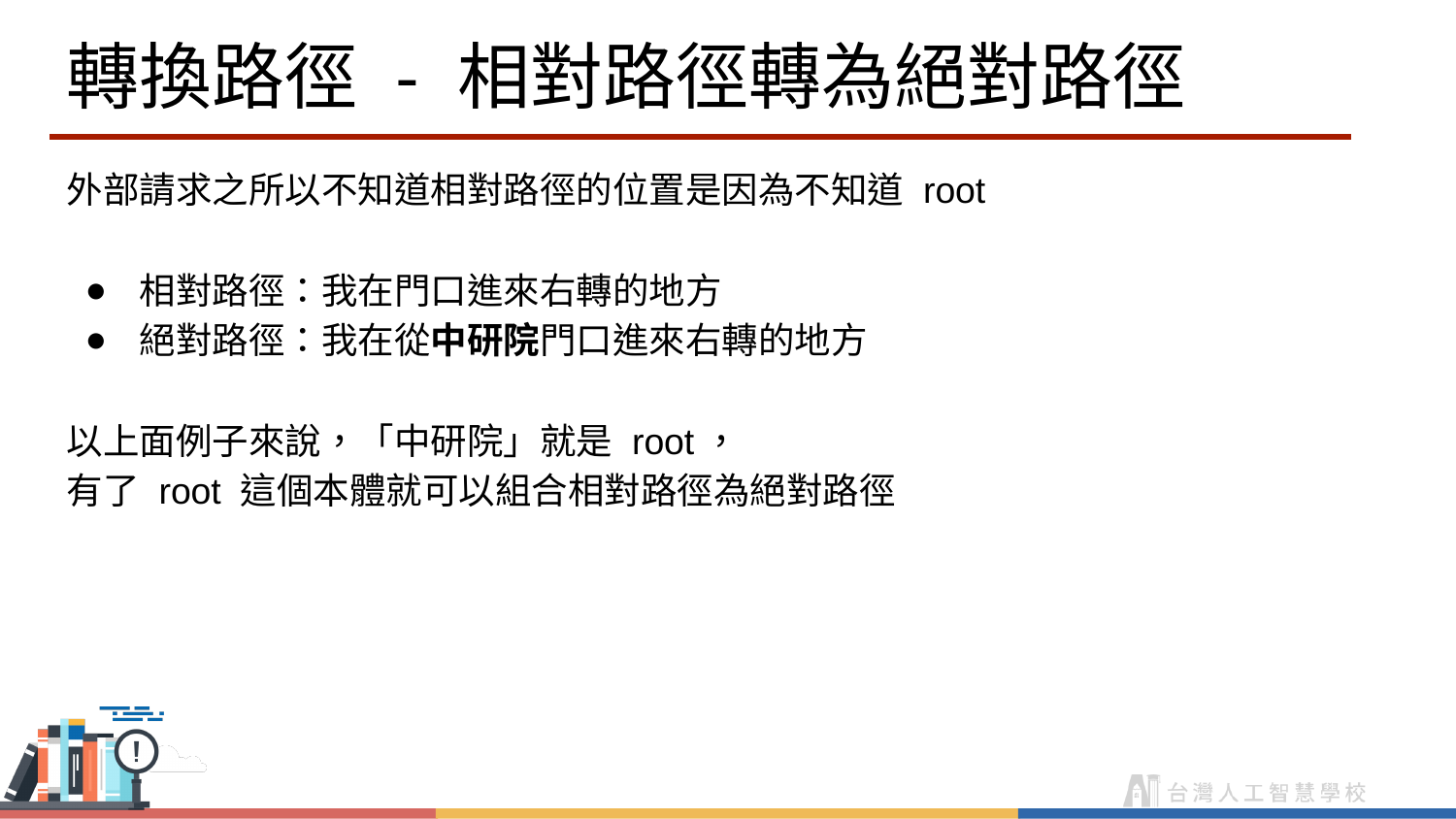

# 轉換路徑 - 相對路徑轉為絕對路徑
外部請求之所以不知道相對路徑的位置是因為不知道 root

相對路徑：我在門口進來右轉的地方
絕對路徑：我在從中研院門口進來右轉的地方

以上面例子來說，「中研院」就是 root，
有了 root 這個本體就可以組合相對路徑為絕對路徑